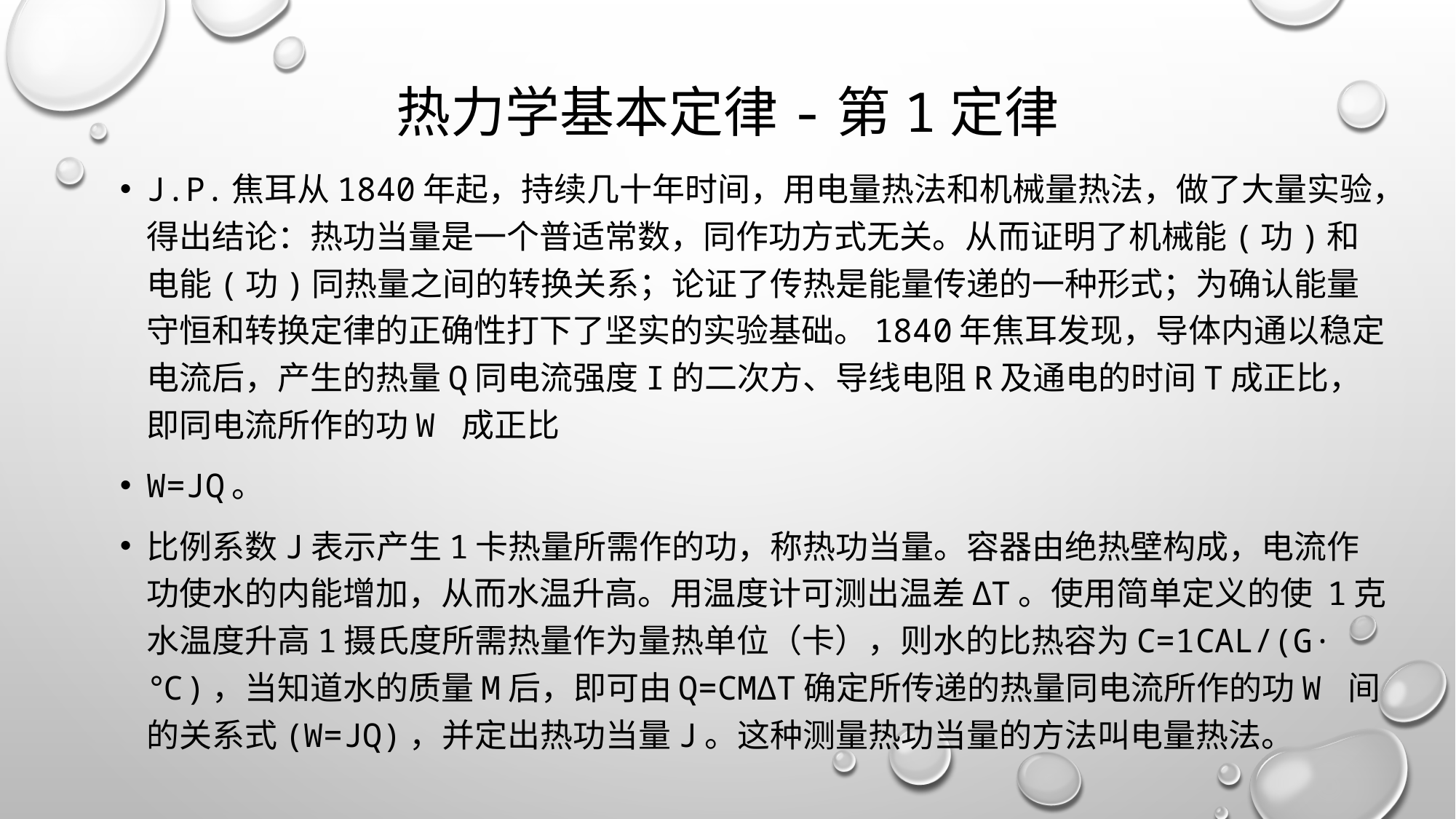

# 热力学基本定律-第1定律
J.P.焦耳从1840年起，持续几十年时间，用电量热法和机械量热法，做了大量实验，得出结论：热功当量是一个普适常数，同作功方式无关。从而证明了机械能(功)和电能(功)同热量之间的转换关系；论证了传热是能量传递的一种形式；为确认能量守恒和转换定律的正确性打下了坚实的实验基础。1840年焦耳发现，导体内通以稳定电流后，产生的热量Q同电流强度I的二次方、导线电阻R及通电的时间t成正比，即同电流所作的功W 成正比
W=JQ。
比例系数J表示产生1卡热量所需作的功，称热功当量。容器由绝热壁构成，电流作功使水的内能增加，从而水温升高。用温度计可测出温差ΔT。使用简单定义的使 1克水温度升高1摄氏度所需热量作为量热单位（卡），则水的比热容为c=1cal/(g·℃)，当知道水的质量m后，即可由Q=сmΔT确定所传递的热量同电流所作的功W 间的关系式(W=JQ)，并定出热功当量J。这种测量热功当量的方法叫电量热法。